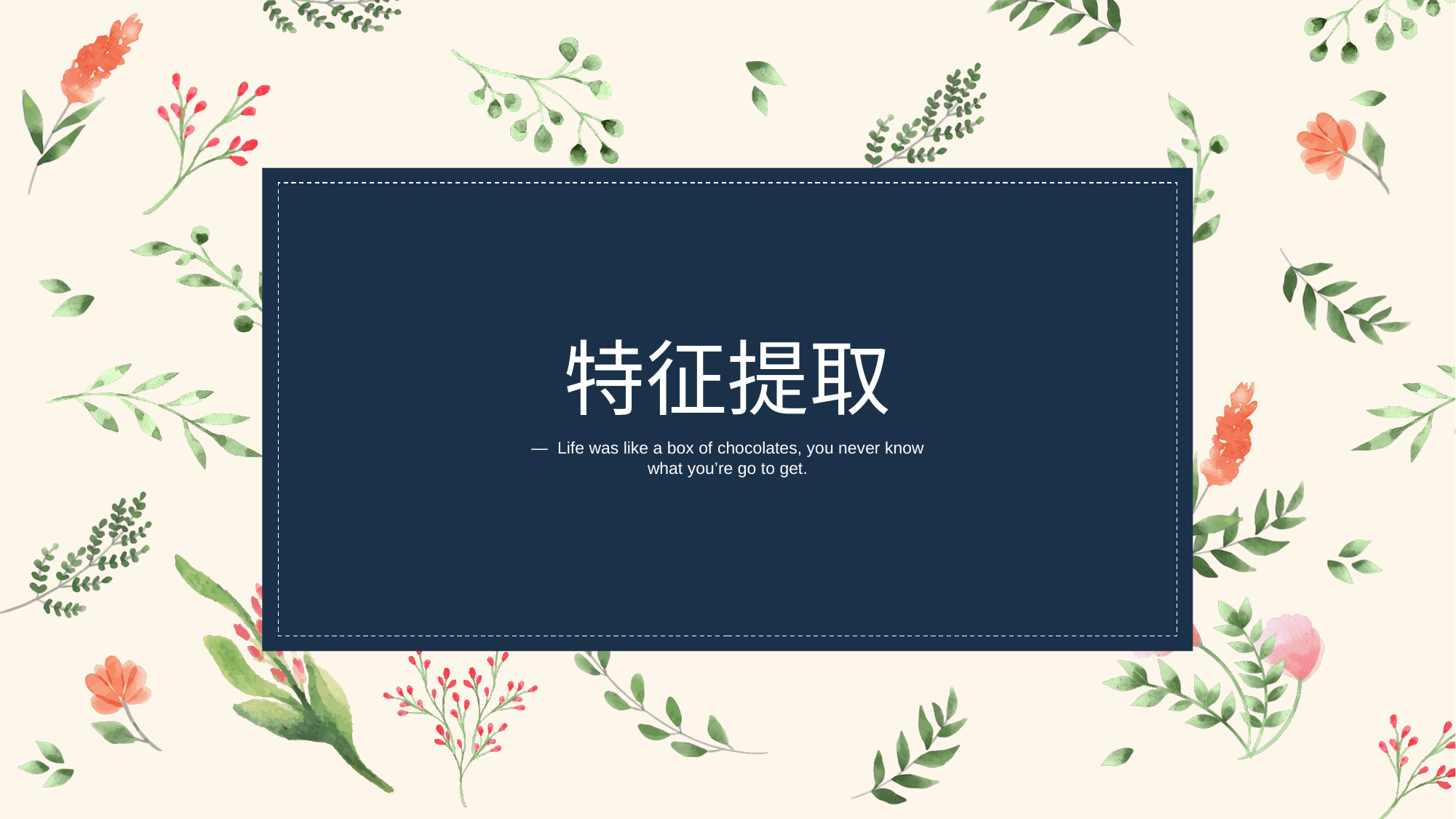

特征提取
—  Life was like a box of chocolates, you never know what you’re go to get.